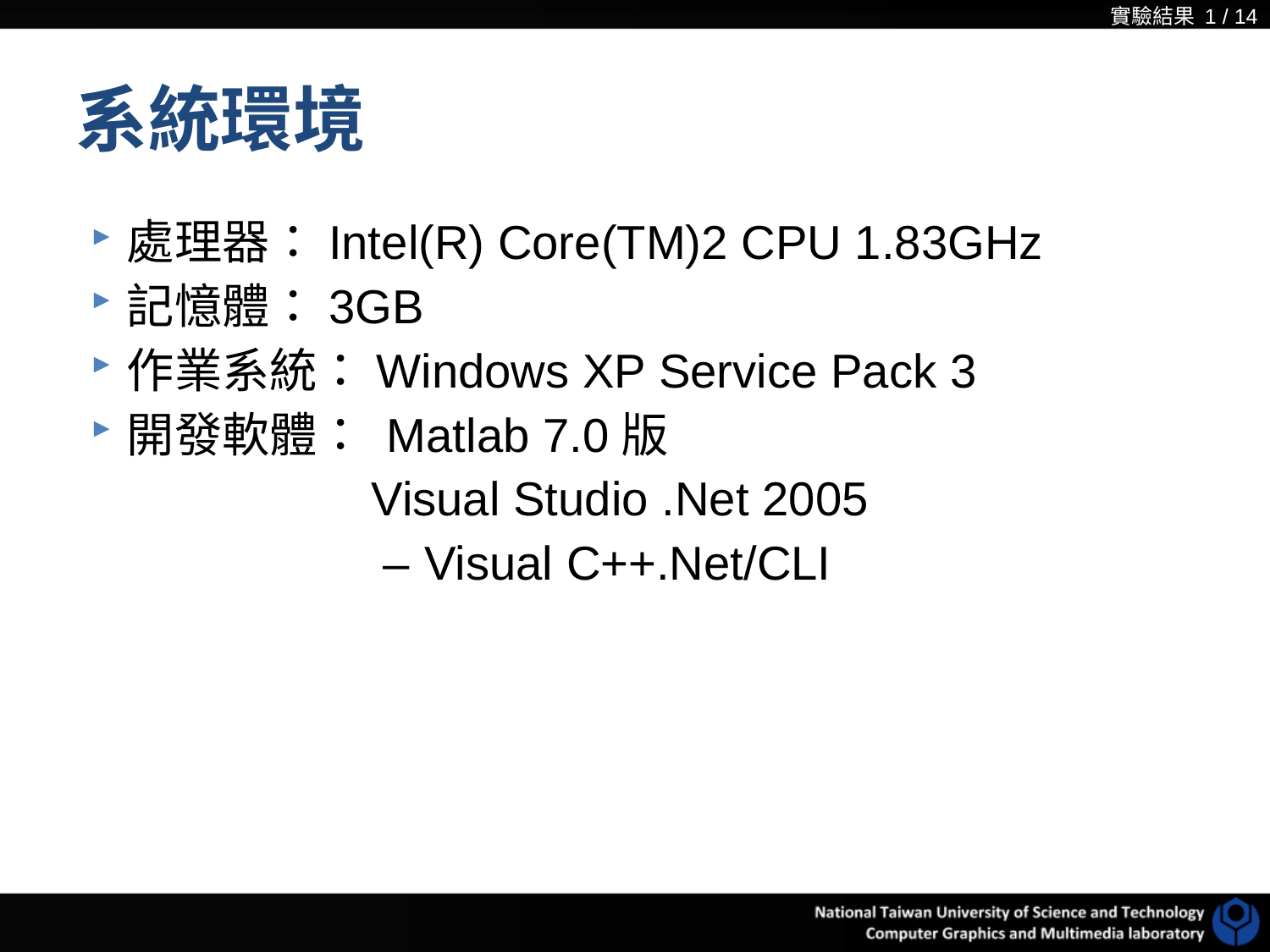

實驗結果 1 / 14
# 系統環境
處理器：Intel(R) Core(TM)2 CPU 1.83GHz
記憶體：3GB
作業系統：Windows XP Service Pack 3
開發軟體： Matlab 7.0版
                     Visual Studio .Net 2005
                      – Visual C++.Net/CLI